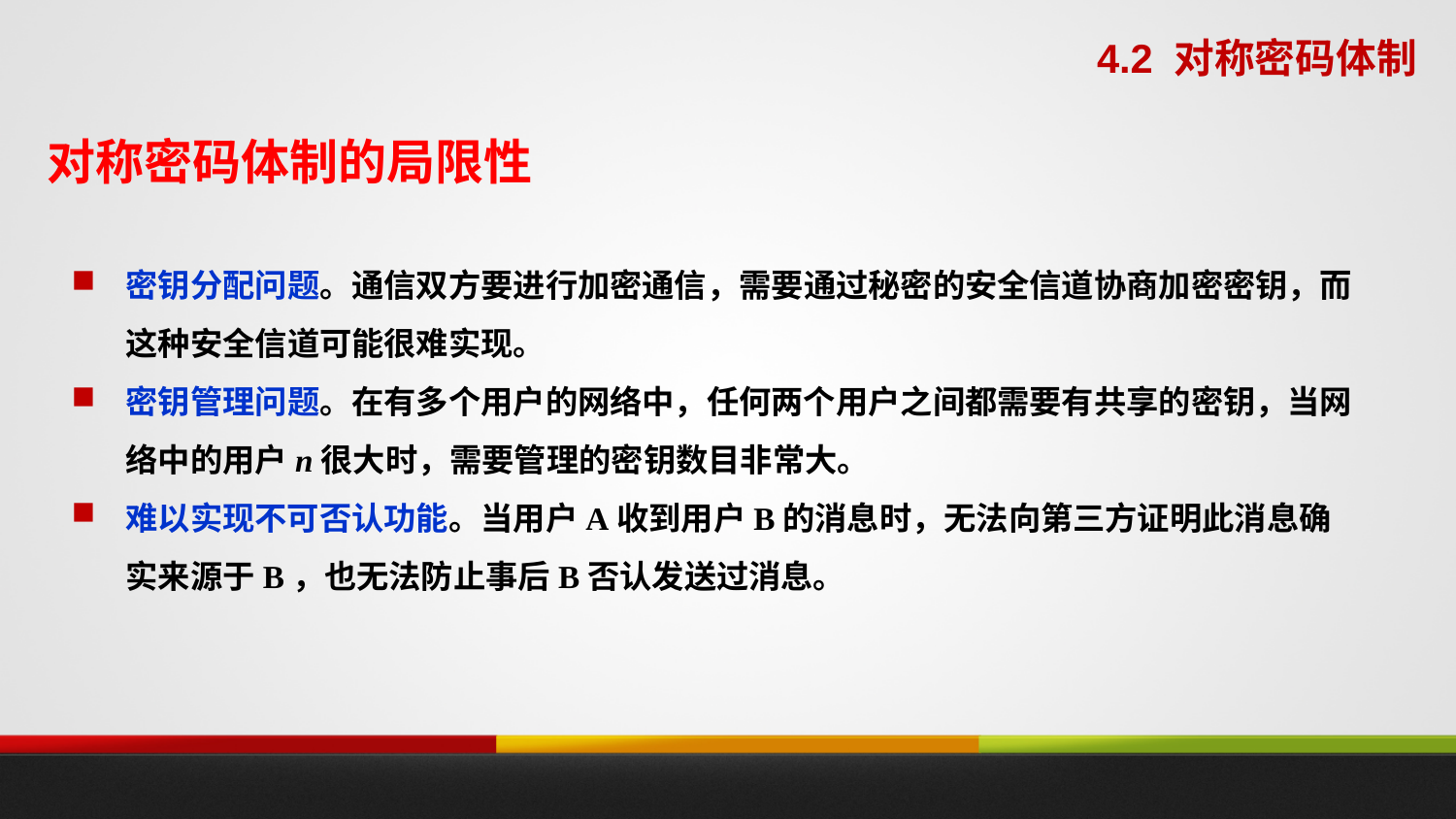

4.2 对称密码体制
# 对称密码体制的局限性
密钥分配问题。通信双方要进行加密通信，需要通过秘密的安全信道协商加密密钥，而这种安全信道可能很难实现。
密钥管理问题。在有多个用户的网络中，任何两个用户之间都需要有共享的密钥，当网络中的用户n很大时，需要管理的密钥数目非常大。
难以实现不可否认功能。当用户A收到用户B的消息时，无法向第三方证明此消息确实来源于B，也无法防止事后B否认发送过消息。